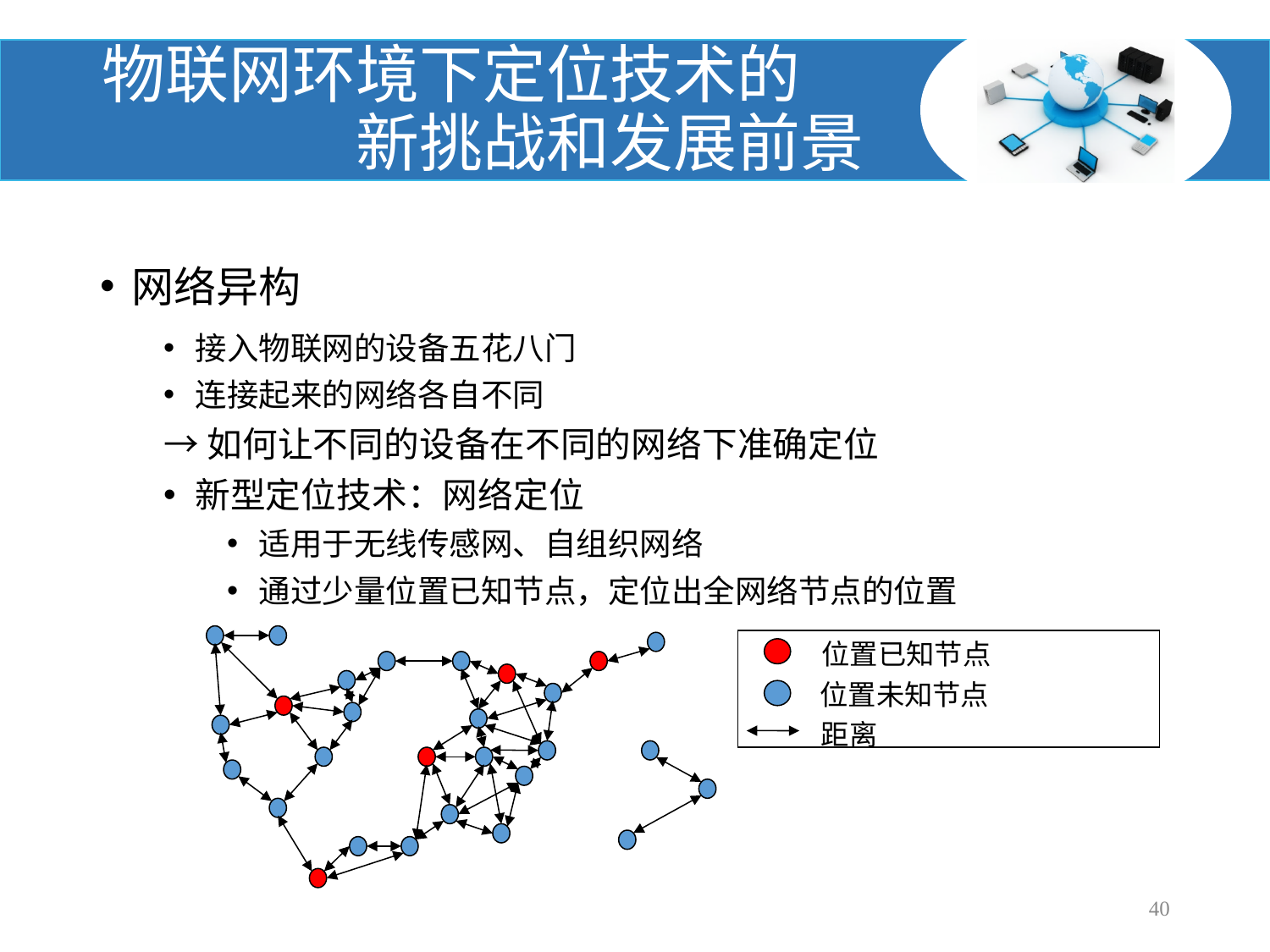

# 物联网环境下定位技术的 新挑战和发展前景
网络异构
接入物联网的设备五花八门
连接起来的网络各自不同
→如何让不同的设备在不同的网络下准确定位
新型定位技术：网络定位
适用于无线传感网、自组织网络
通过少量位置已知节点，定位出全网络节点的位置

位置已知节点

位置未知节点

距离

40